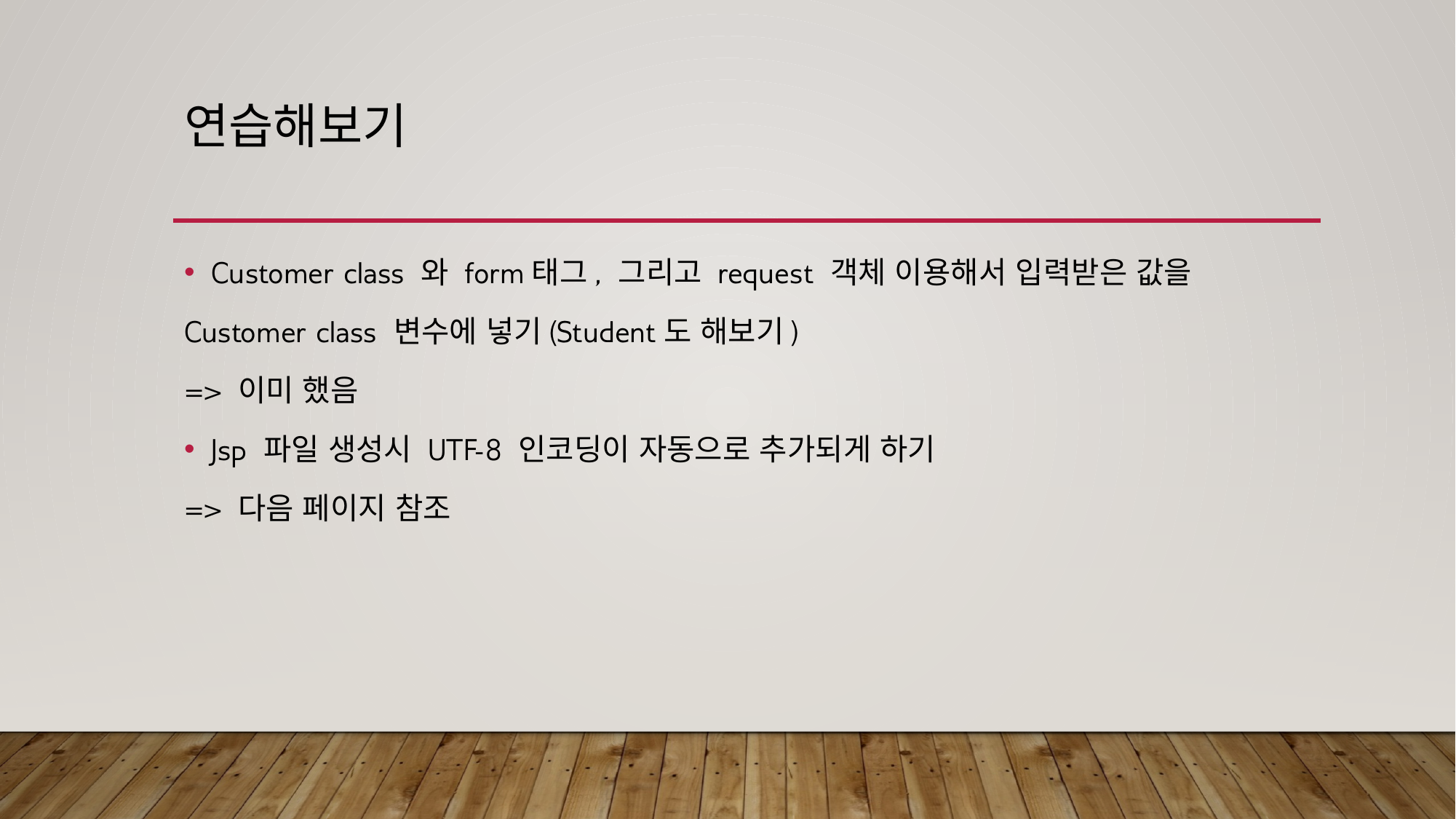

# 연습해보기
Customer class 와 form태그, 그리고 request 객체 이용해서 입력받은 값을
Customer class 변수에 넣기(Student도 해보기)
=> 이미 했음
Jsp 파일 생성시 UTF-8 인코딩이 자동으로 추가되게 하기
=> 다음 페이지 참조